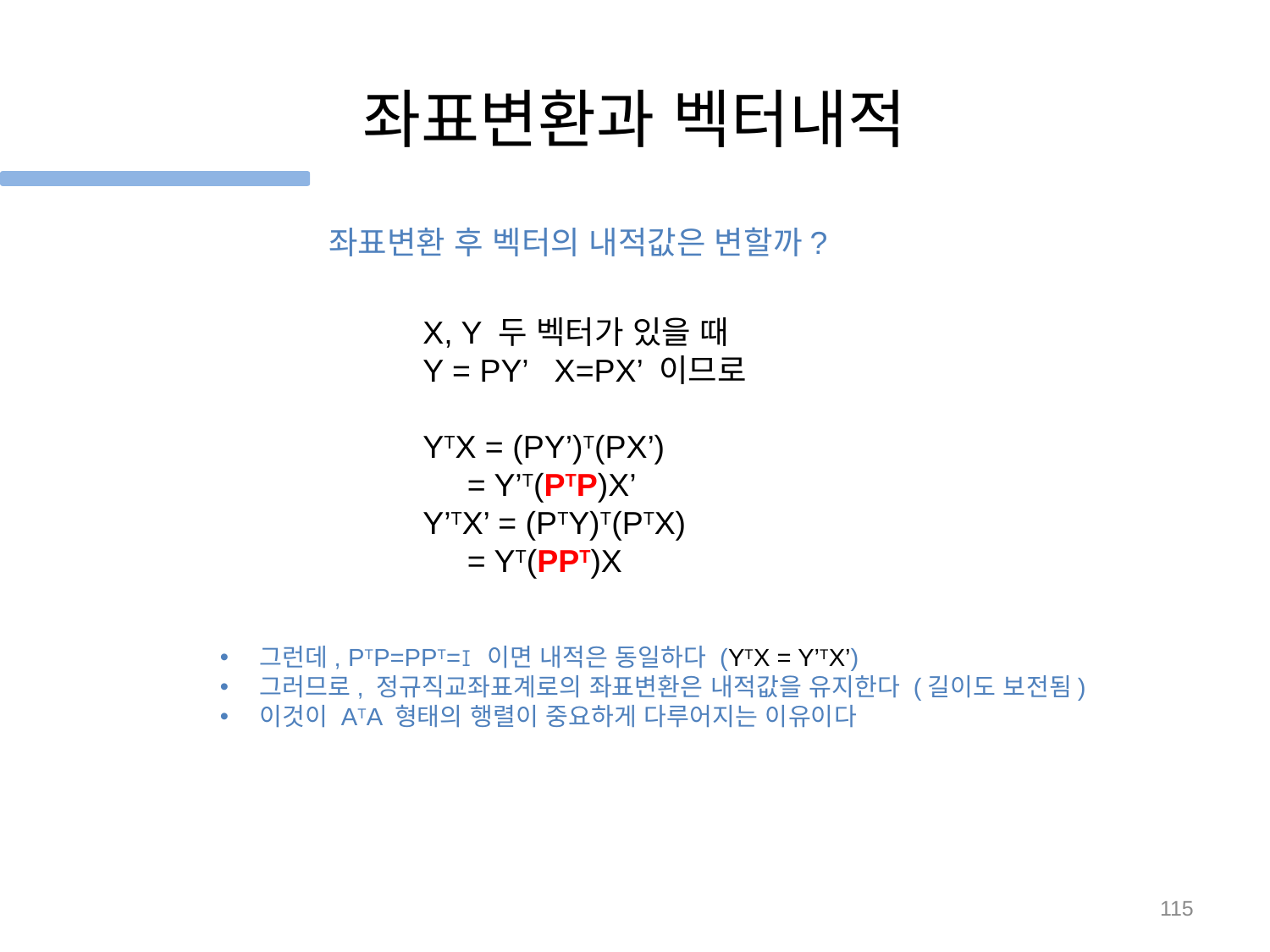

# 좌표변환과 벡터내적

좌표변환 후 벡터의 내적값은 변할까?
X, Y 두 벡터가 있을 때
Y = PY’   X=PX’ 이므로

YTX = (PY’)T(PX’)
     = Y’T(PTP)X’
Y’TX’ = (PTY)T(PTX)
     = YT(PPT)X
그런데, PTP=PPT=I 이면 내적은 동일하다 (YTX = Y’TX’)
그러므로, 정규직교좌표계로의 좌표변환은 내적값을 유지한다 (길이도 보전됨)
이것이 ATA 형태의 행렬이 중요하게 다루어지는 이유이다
115